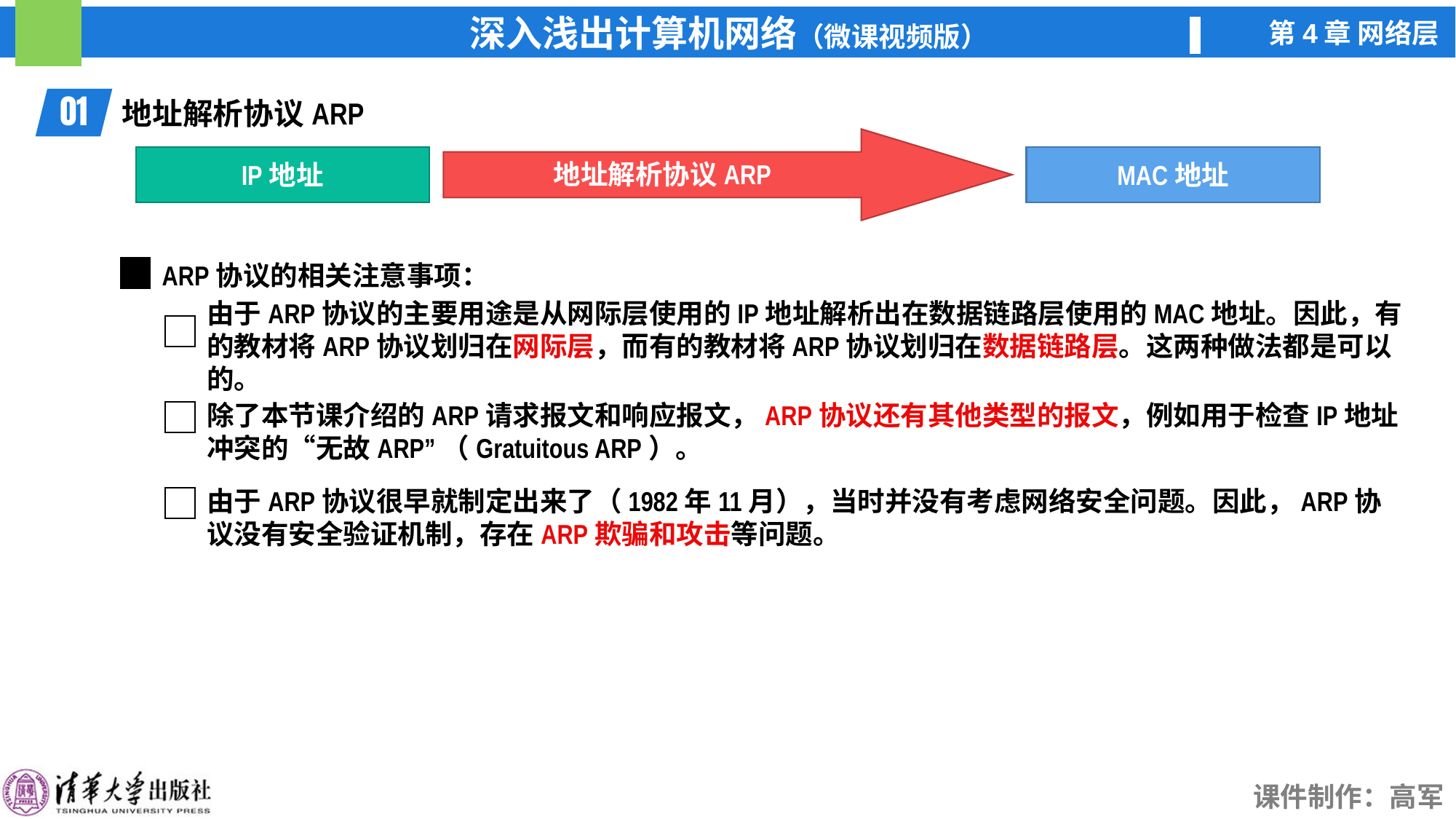

01
地址解析协议ARP

MAC地址
IP地址
地址解析协议ARP
ARP协议的相关注意事项：

由于ARP协议的主要用途是从网际层使用的IP地址解析出在数据链路层使用的MAC地址。因此，有的教材将ARP协议划归在网际层，而有的教材将ARP协议划归在数据链路层。这两种做法都是可以的。

除了本节课介绍的ARP请求报文和响应报文，ARP协议还有其他类型的报文，例如用于检查IP地址冲突的“无故ARP”（Gratuitous ARP）。

由于ARP协议很早就制定出来了（1982年11月），当时并没有考虑网络安全问题。因此，ARP协议没有安全验证机制，存在ARP欺骗和攻击等问题。